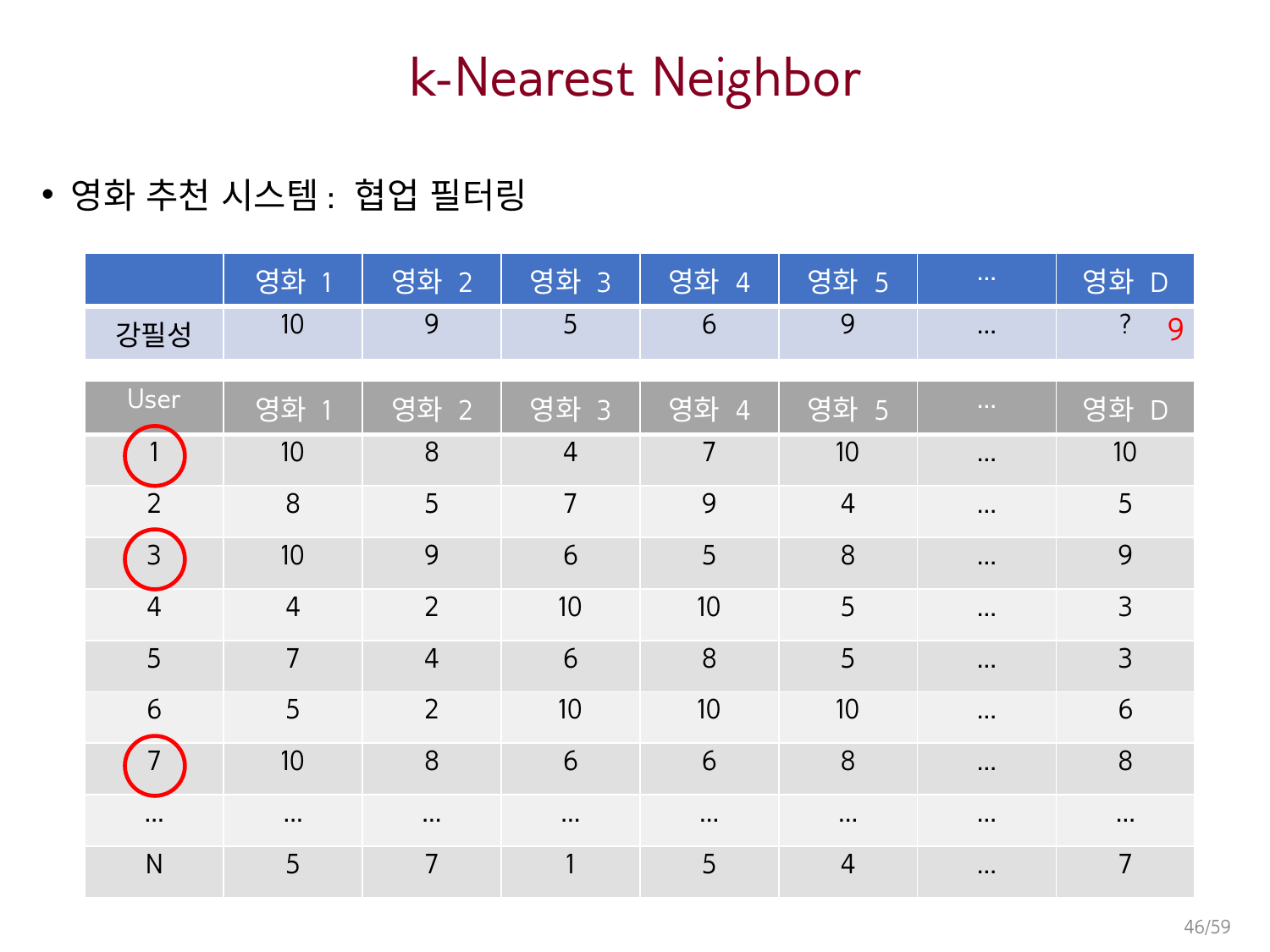

# k-Nearest Neighbor
영화 추천 시스템: 협업 필터링
|  | 영화 1 | 영화 2 | 영화 3 | 영화 4 | 영화 5 | … | 영화 D |
| --- | --- | --- | --- | --- | --- | --- | --- |
| 강필성 | 10 | 9 | 5 | 6 | 9 | … | ? |
9
| User | 영화 1 | 영화 2 | 영화 3 | 영화 4 | 영화 5 | … | 영화 D |
| --- | --- | --- | --- | --- | --- | --- | --- |
| 1 | 10 | 8 | 4 | 7 | 10 | … | 10 |
| 2 | 8 | 5 | 7 | 9 | 4 | … | 5 |
| 3 | 10 | 9 | 6 | 5 | 8 | … | 9 |
| 4 | 4 | 2 | 10 | 10 | 5 | … | 3 |
| 5 | 7 | 4 | 6 | 8 | 5 | … | 3 |
| 6 | 5 | 2 | 10 | 10 | 10 | … | 6 |
| 7 | 10 | 8 | 6 | 6 | 8 | … | 8 |
| … | … | … | … | … | … | … | … |
| N | 5 | 7 | 1 | 5 | 4 | … | 7 |

46/59